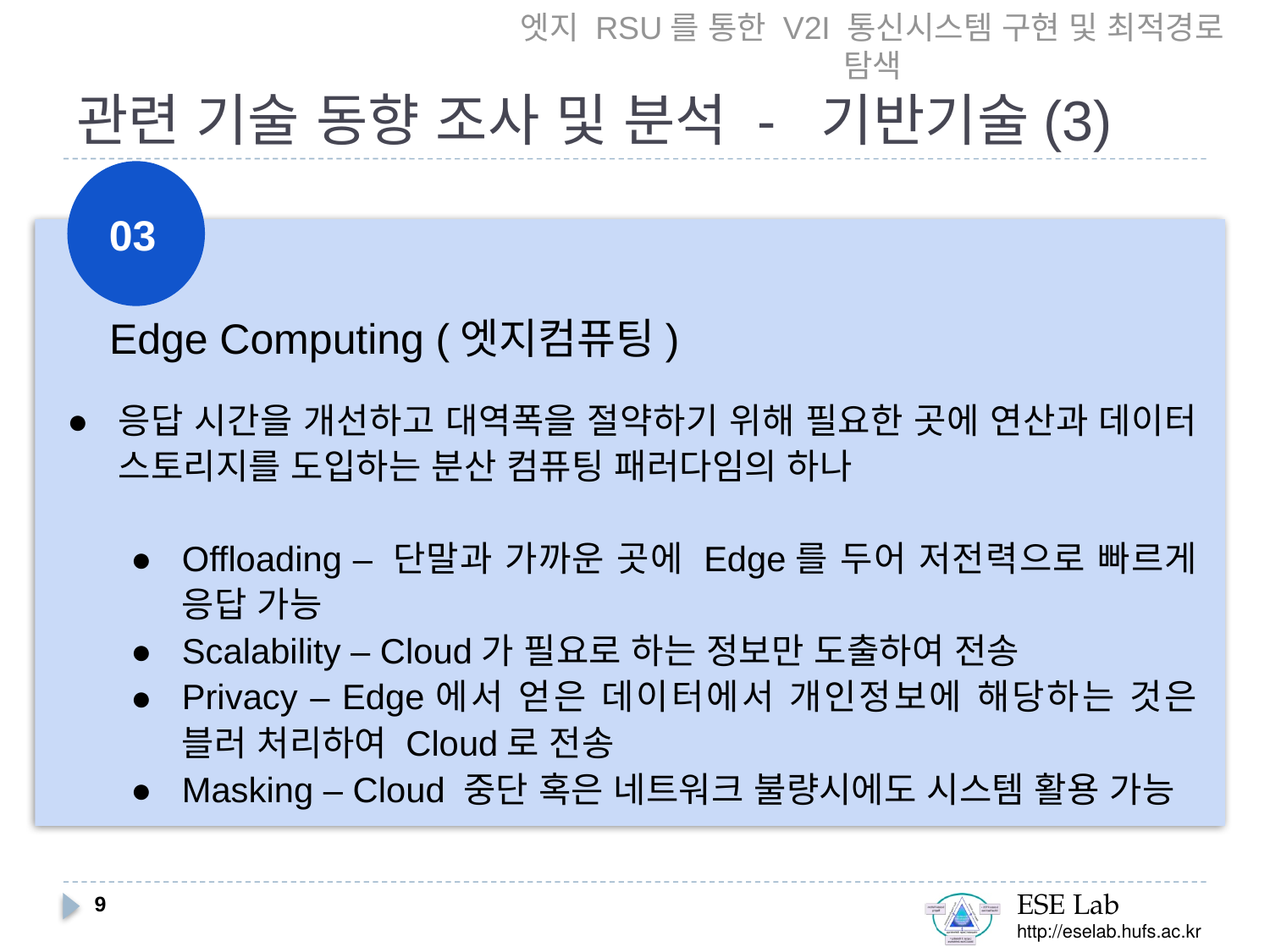

엣지 RSU를 통한 V2I 통신시스템 구현 및 최적경로 탐색
# 관련 기술 동향 조사 및 분석 -  기반기술(3)

03

Edge Computing (엣지컴퓨팅)
응답 시간을 개선하고 대역폭을 절약하기 위해 필요한 곳에 연산과 데이터 스토리지를 도입하는 분산 컴퓨팅 패러다임의 하나

Offloading – 단말과 가까운 곳에 Edge를 두어 저전력으로 빠르게 응답 가능
Scalability – Cloud가 필요로 하는 정보만 도출하여 전송
Privacy – Edge에서 얻은 데이터에서 개인정보에 해당하는 것은 블러 처리하여 Cloud로 전송
Masking – Cloud 중단 혹은 네트워크 불량시에도 시스템 활용 가능